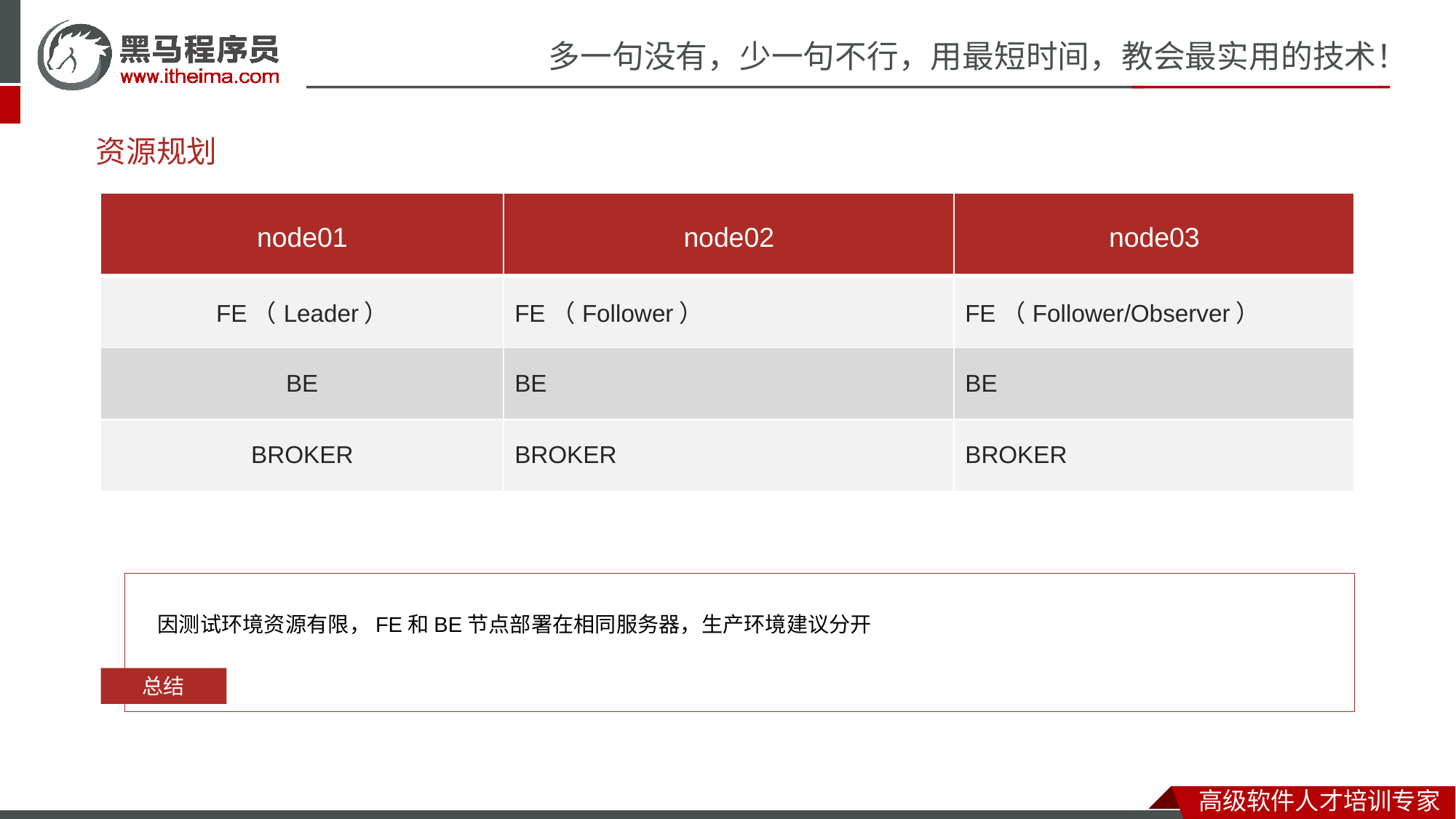

# 资源规划
| node01 | node02 | node03 |
| --- | --- | --- |
| FE（Leader） | FE（Follower） | FE（Follower/Observer） |
| BE | BE | BE |
| BROKER | BROKER | BROKER |

因测试环境资源有限，FE和BE节点部署在相同服务器，生产环境建议分开
总结